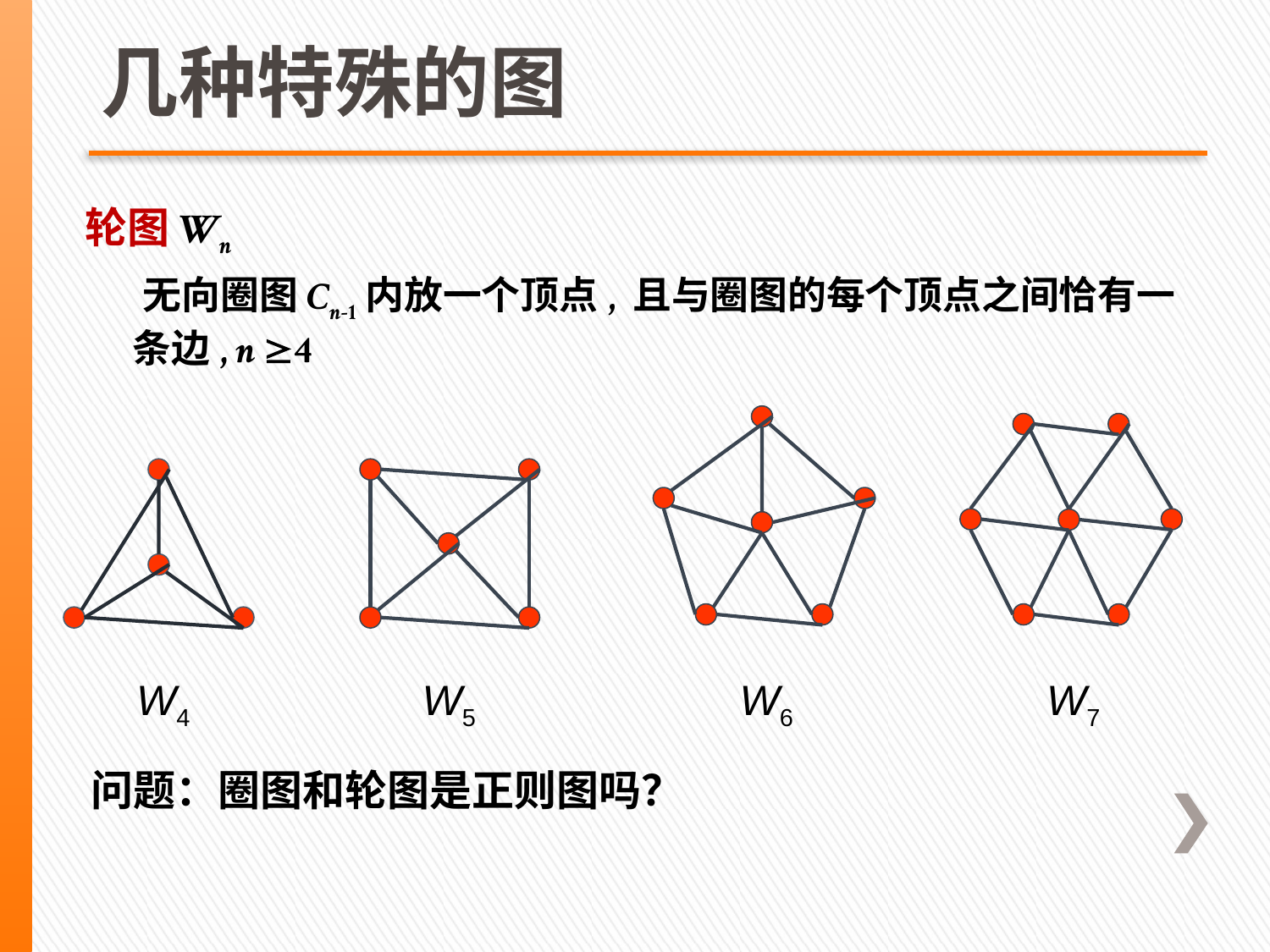

# 几种特殊的图
轮图Wn
     无向圈图Cn-1内放一个顶点, 且与圈图的每个顶点之间恰有一条边, n ≥4

W4
W5
W6
W7
问题：圈图和轮图是正则图吗？